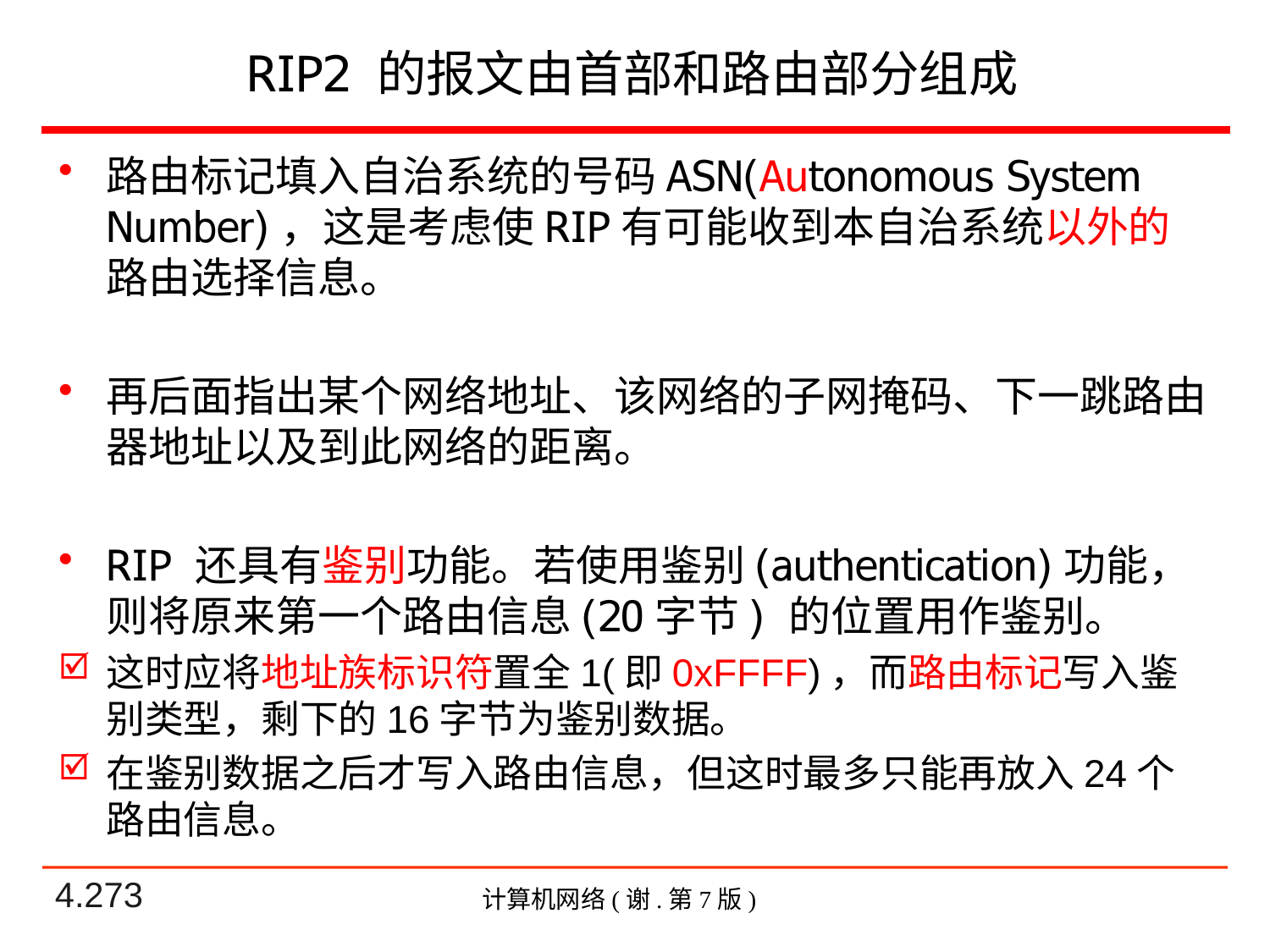

# RIP2 的报文由首部和路由部分组成
路由标记填入自治系统的号码ASN(Autonomous System Number)，这是考虑使RIP有可能收到本自治系统以外的路由选择信息。

再后面指出某个网络地址、该网络的子网掩码、下一跳路由器地址以及到此网络的距离。

RIP 还具有鉴别功能。若使用鉴别(authentication)功能，则将原来第一个路由信息(20字节) 的位置用作鉴别。
这时应将地址族标识符置全1(即0xFFFF)，而路由标记写入鉴别类型，剩下的16字节为鉴别数据。
在鉴别数据之后才写入路由信息，但这时最多只能再放入24个路由信息。